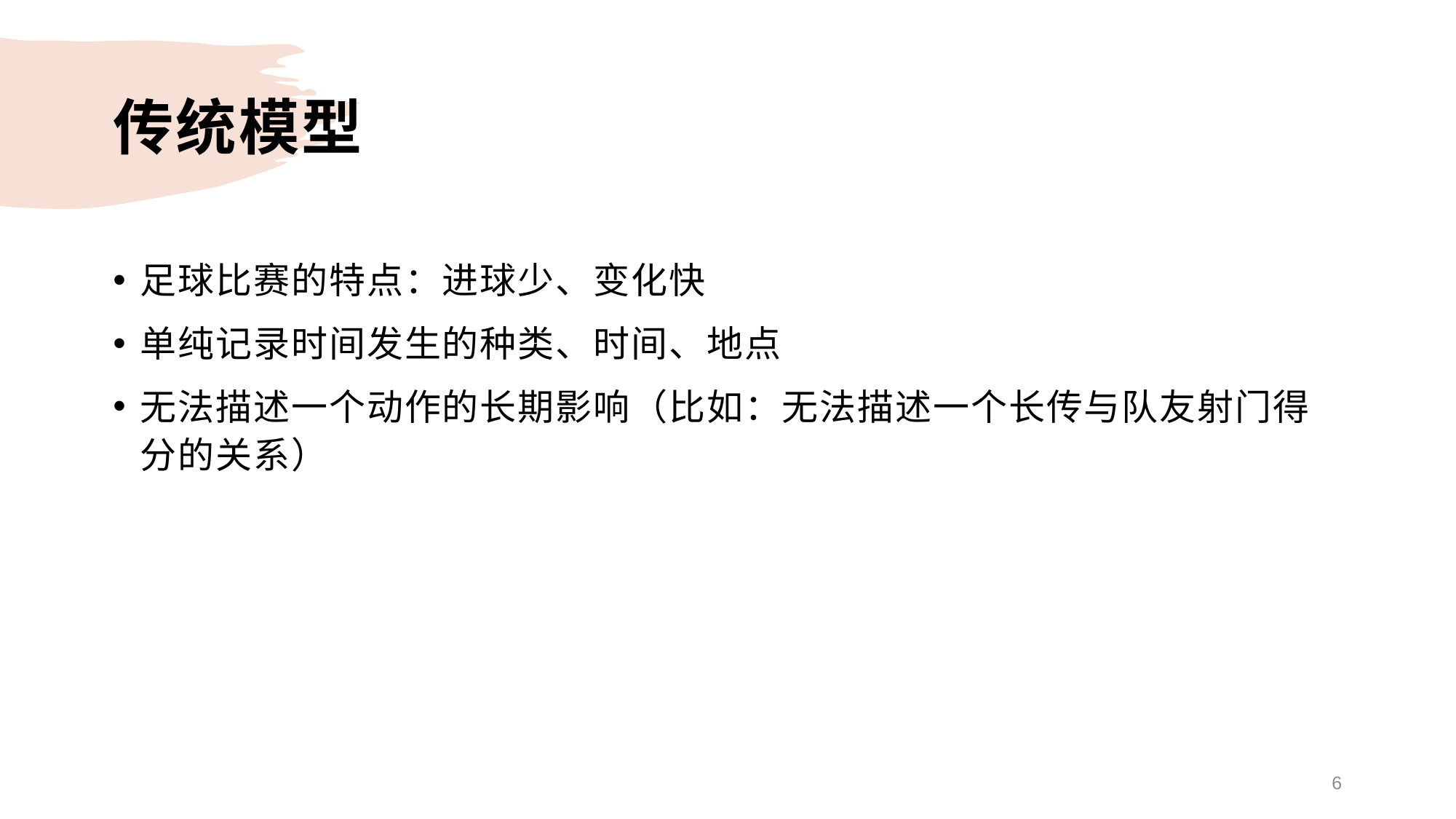

# 传统模型
足球比赛的特点：进球少、变化快
单纯记录时间发生的种类、时间、地点
无法描述一个动作的长期影响（比如：无法描述一个长传与队友射门得分的关系）

6